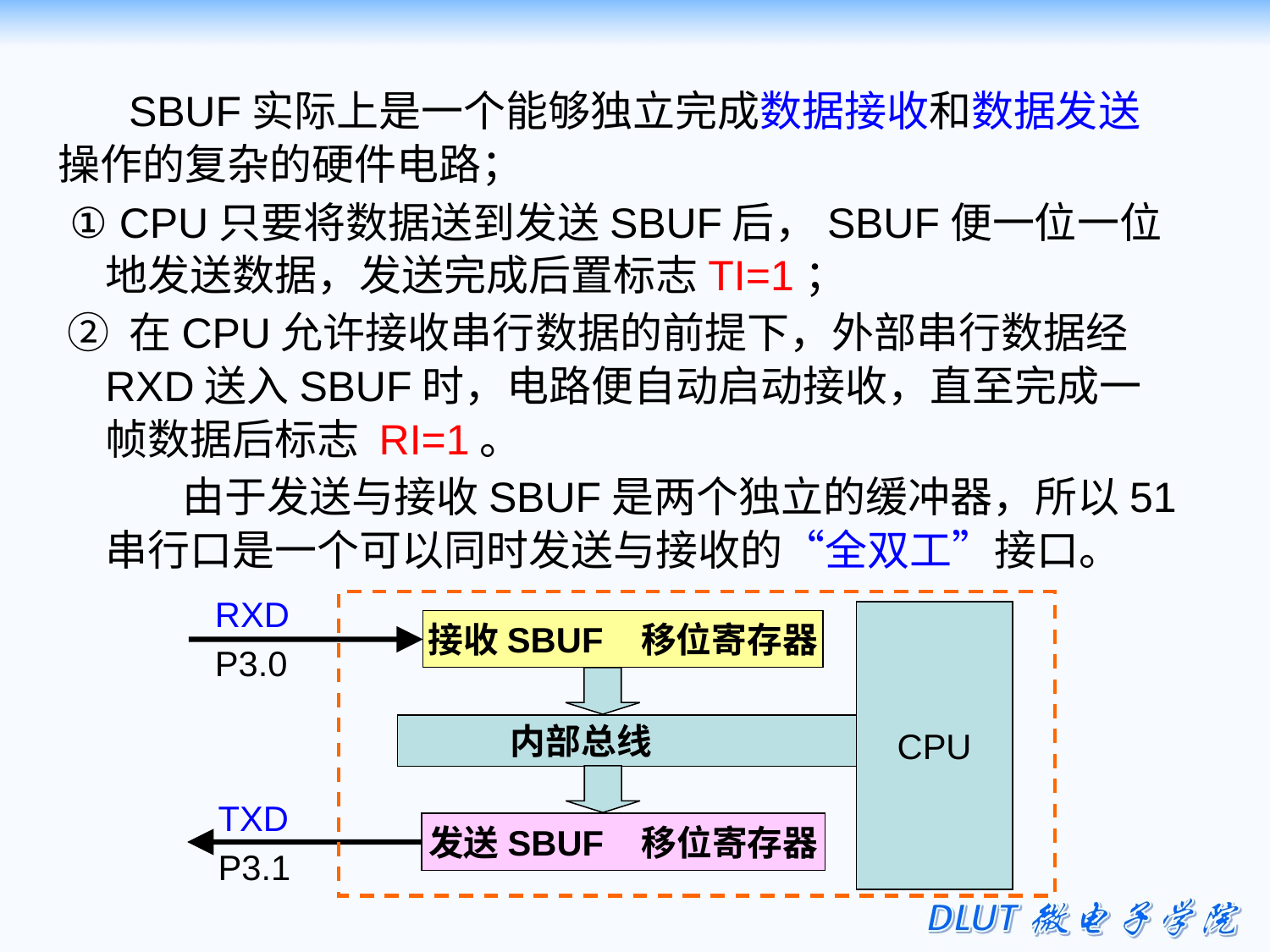

SBUF实际上是一个能够独立完成数据接收和数据发送操作的复杂的硬件电路；
 ① CPU只要将数据送到发送SBUF后，SBUF便一位一位地发送数据，发送完成后置标志TI=1；
 ② 在CPU允许接收串行数据的前提下，外部串行数据经RXD送入SBUF时，电路便自动启动接收，直至完成一帧数据后标志 RI=1。
            由于发送与接收SBUF是两个独立的缓冲器，所以51串行口是一个可以同时发送与接收的“全双工”接口。
RXD
P3.0

CPU
接收SBUF   移位寄存器

             内部总线

TXD
P3.1
发送SBUF   移位寄存器